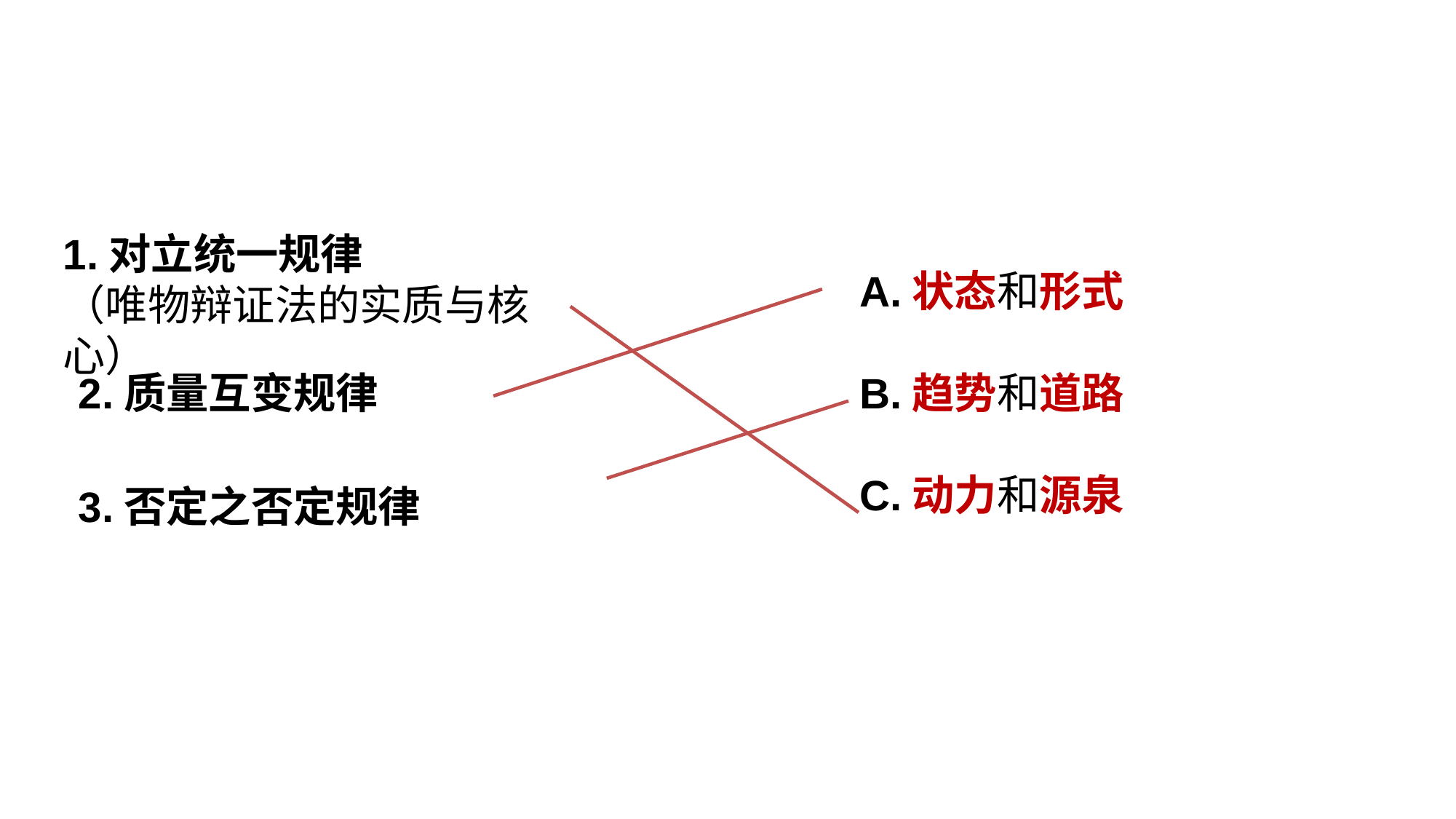

1.对立统一规律
（唯物辩证法的实质与核心）
A.状态和形式

2.质量互变规律
B.趋势和道路

C.动力和源泉
3.否定之否定规律